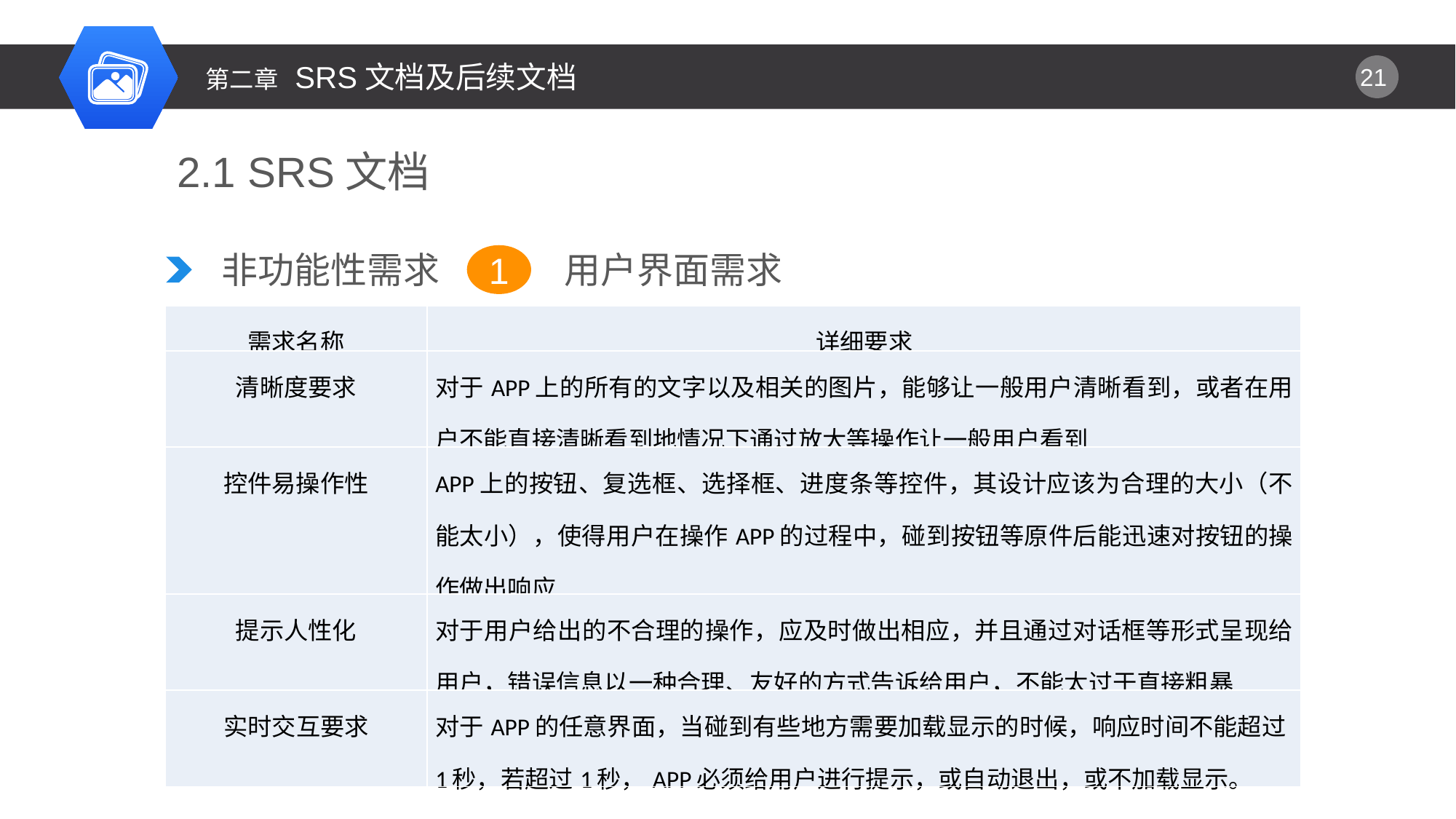

第二章  SRS文档及后续文档
2.1 SRS文档
非功能性需求

用户界面需求
1
| 需求名称 | 详细要求 |
| --- | --- |
| 清晰度要求 | 对于APP上的所有的文字以及相关的图片，能够让一般用户清晰看到，或者在用户不能直接清晰看到地情况下通过放大等操作让一般用户看到 |
| 控件易操作性 | APP上的按钮、复选框、选择框、进度条等控件，其设计应该为合理的大小（不能太小），使得用户在操作APP的过程中，碰到按钮等原件后能迅速对按钮的操作做出响应 |
| 提示人性化 | 对于用户给出的不合理的操作，应及时做出相应，并且通过对话框等形式呈现给用户，错误信息以一种合理、友好的方式告诉给用户，不能太过于直接粗暴 |
| 实时交互要求 | 对于APP的任意界面，当碰到有些地方需要加载显示的时候，响应时间不能超过1秒，若超过1秒，APP必须给用户进行提示，或自动退出，或不加载显示。 |